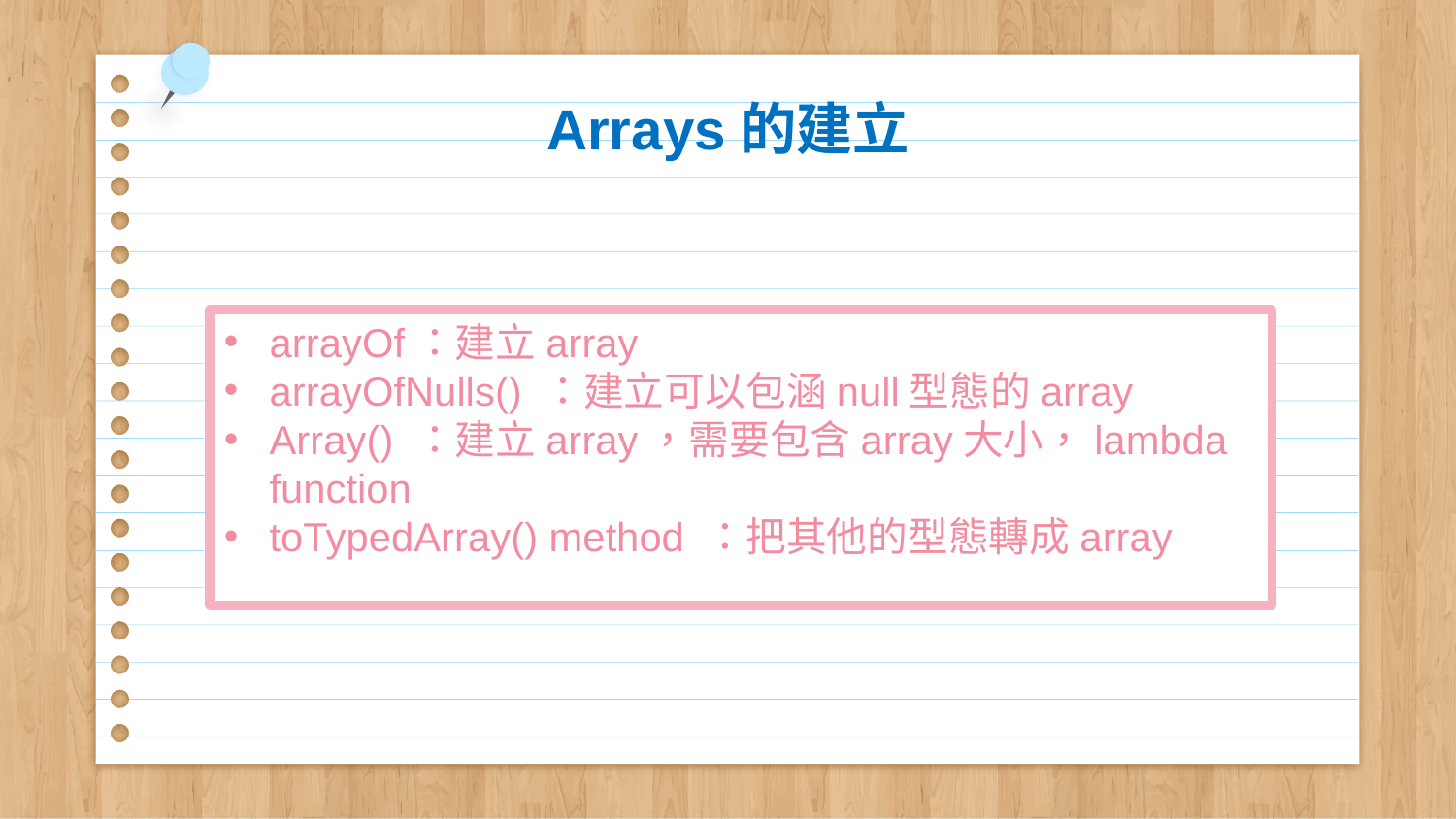

# Arrays的建立
arrayOf：建立array
arrayOfNulls() ：建立可以包涵null型態的array
Array() ：建立array，需要包含array大小，lambda function
toTypedArray() method ：把其他的型態轉成array